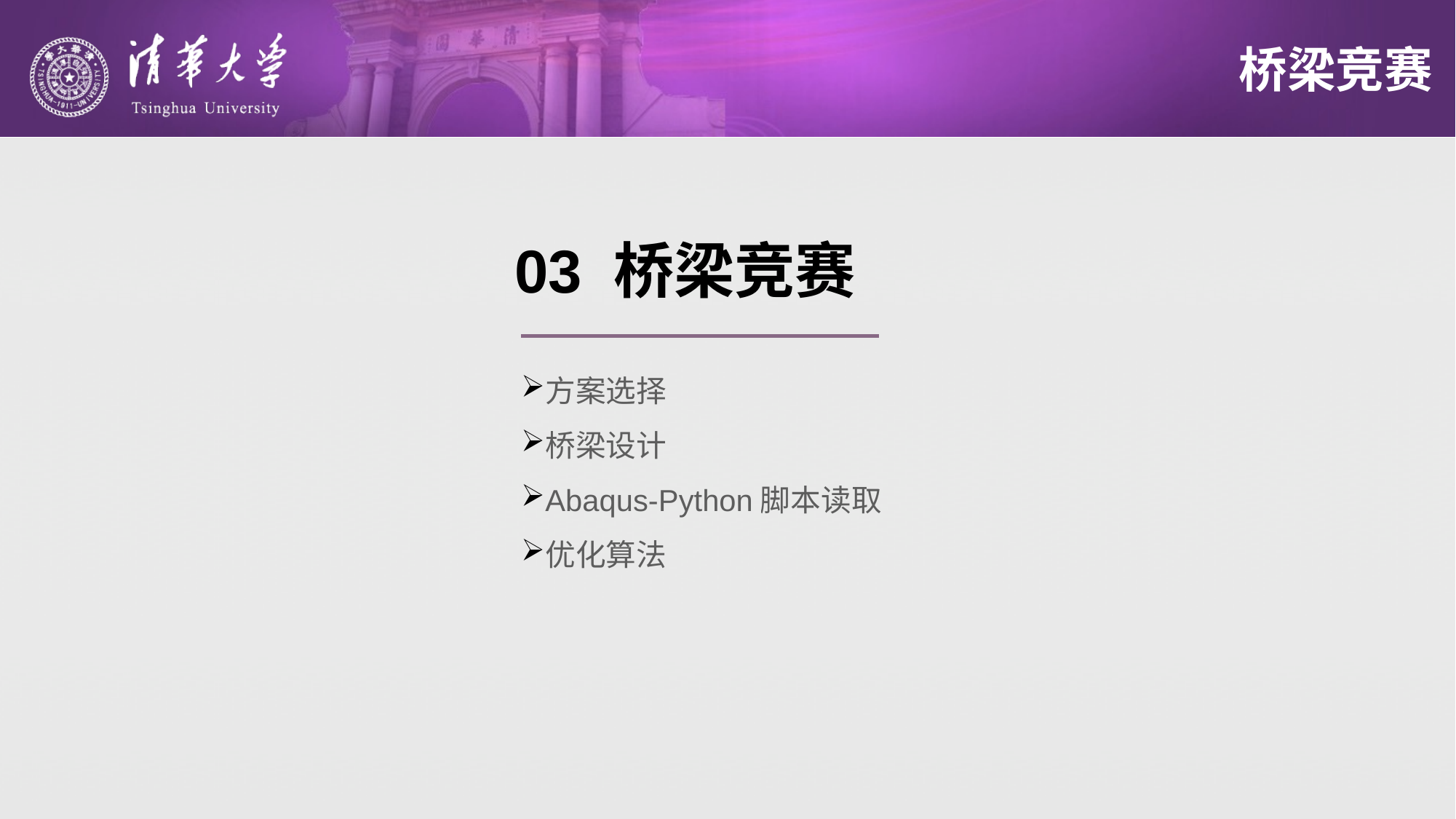

# 桥梁竞赛
03 桥梁竞赛

方案选择
桥梁设计
Abaqus-Python脚本读取
优化算法
23